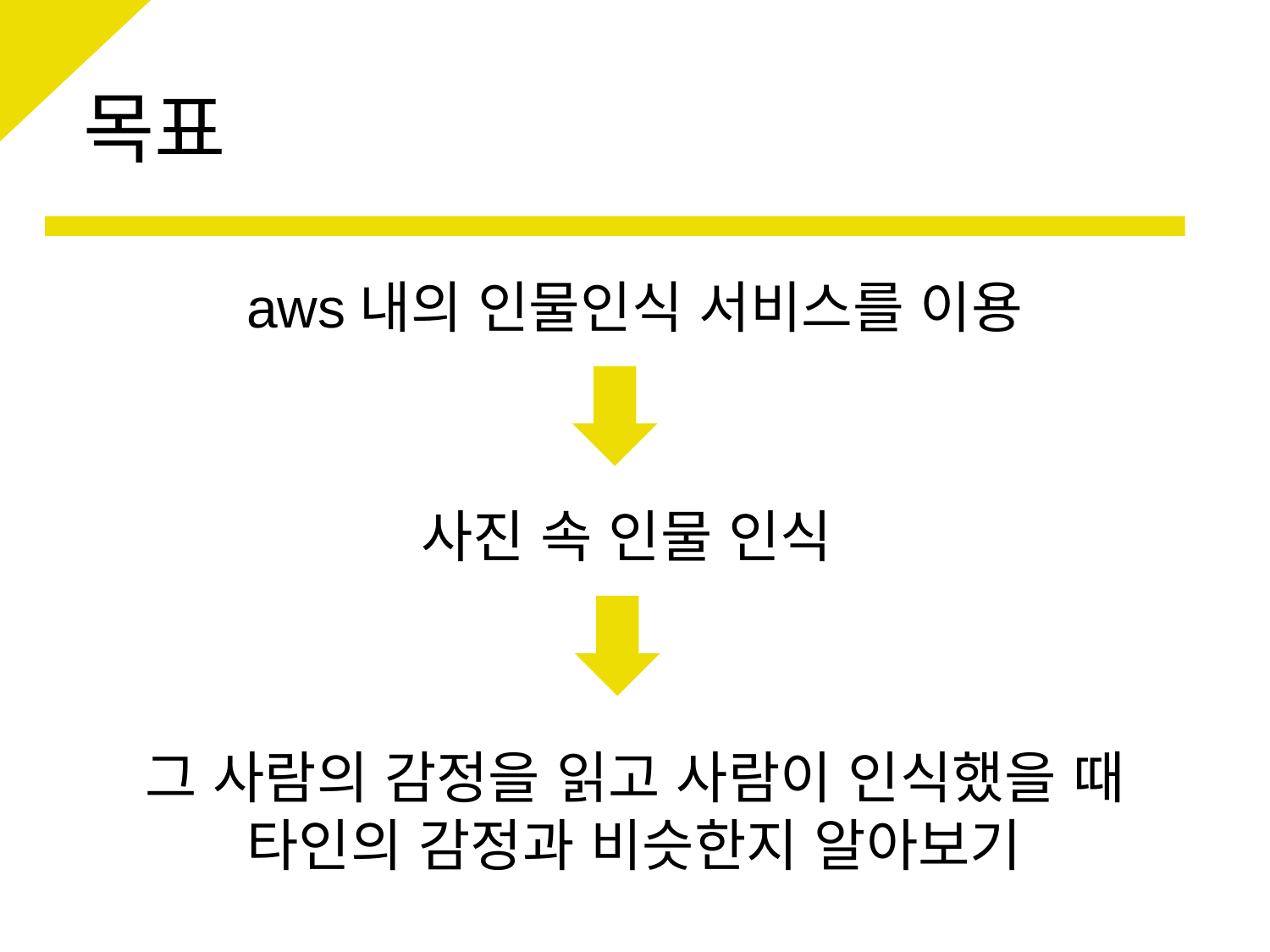

# 목표

aws내의 인물인식 서비스를 이용

사진 속 인물 인식

그 사람의 감정을 읽고 사람이 인식했을 때
타인의 감정과 비슷한지 알아보기